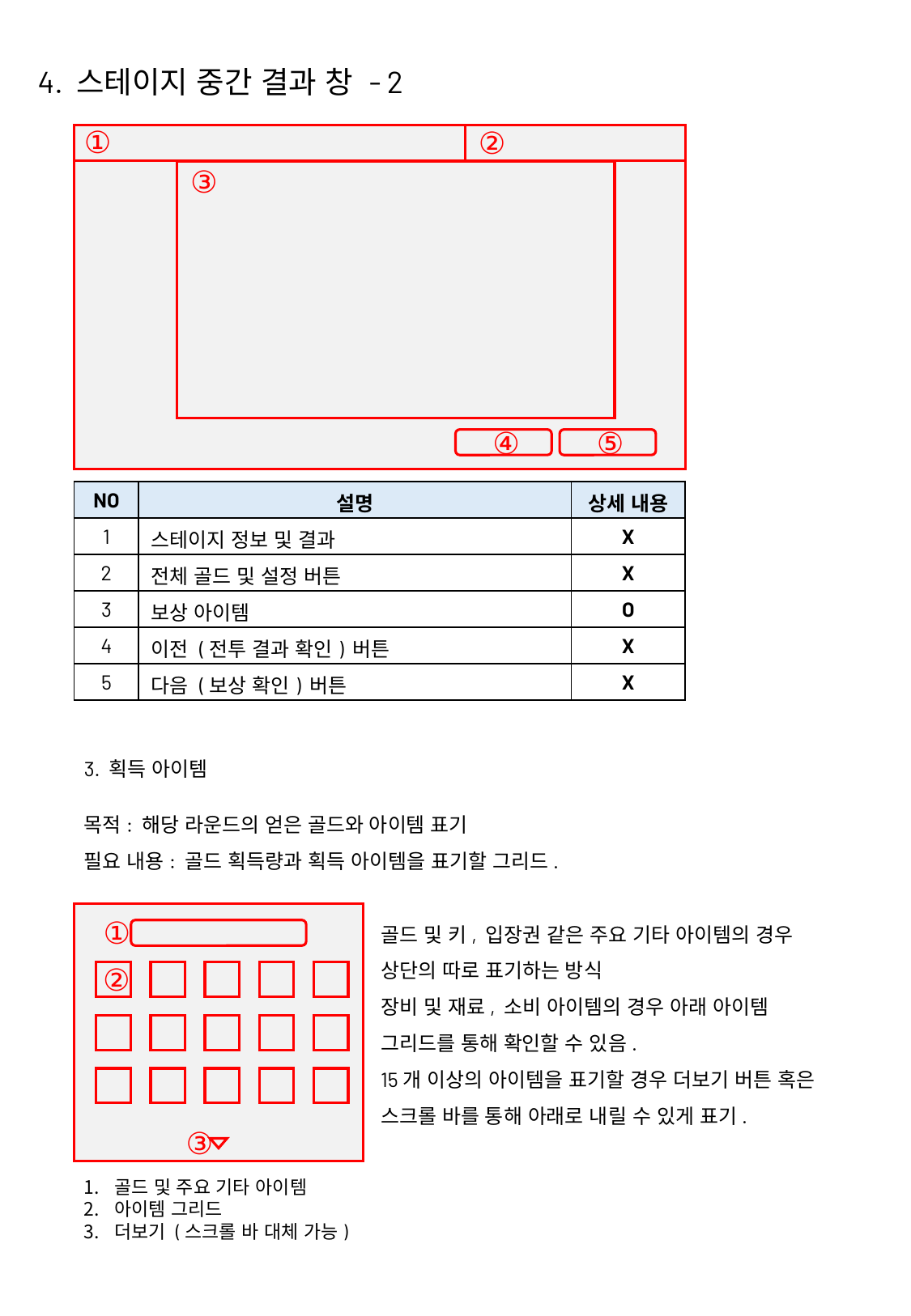

4. 스테이지 중간 결과 창 - 2
①
②

③

④
⑤

| NO | 설명 | 상세 내용 |
| --- | --- | --- |
| 1 | 스테이지 정보 및 결과 | X |
| 2 | 전체 골드 및 설정 버튼 | X |
| 3 | 보상 아이템 | O |
| 4 | 이전 (전투 결과 확인) 버튼 | X |
| 5 | 다음 (보상 확인) 버튼 | X |
3. 획득 아이템
목적: 해당 라운드의 얻은 골드와 아이템 표기
필요 내용: 골드 획득량과 획득 아이템을 표기할 그리드.

골드 및 키, 입장권 같은 주요 기타 아이템의 경우
상단의 따로 표기하는 방식
장비 및 재료, 소비 아이템의 경우 아래 아이템 그리드를 통해 확인할 수 있음.
15개 이상의 아이템을 표기할 경우 더보기 버튼 혹은 스크롤 바를 통해 아래로 내릴 수 있게 표기.
①

②

③

골드 및 주요 기타 아이템
아이템 그리드
더보기 (스크롤 바 대체 가능)